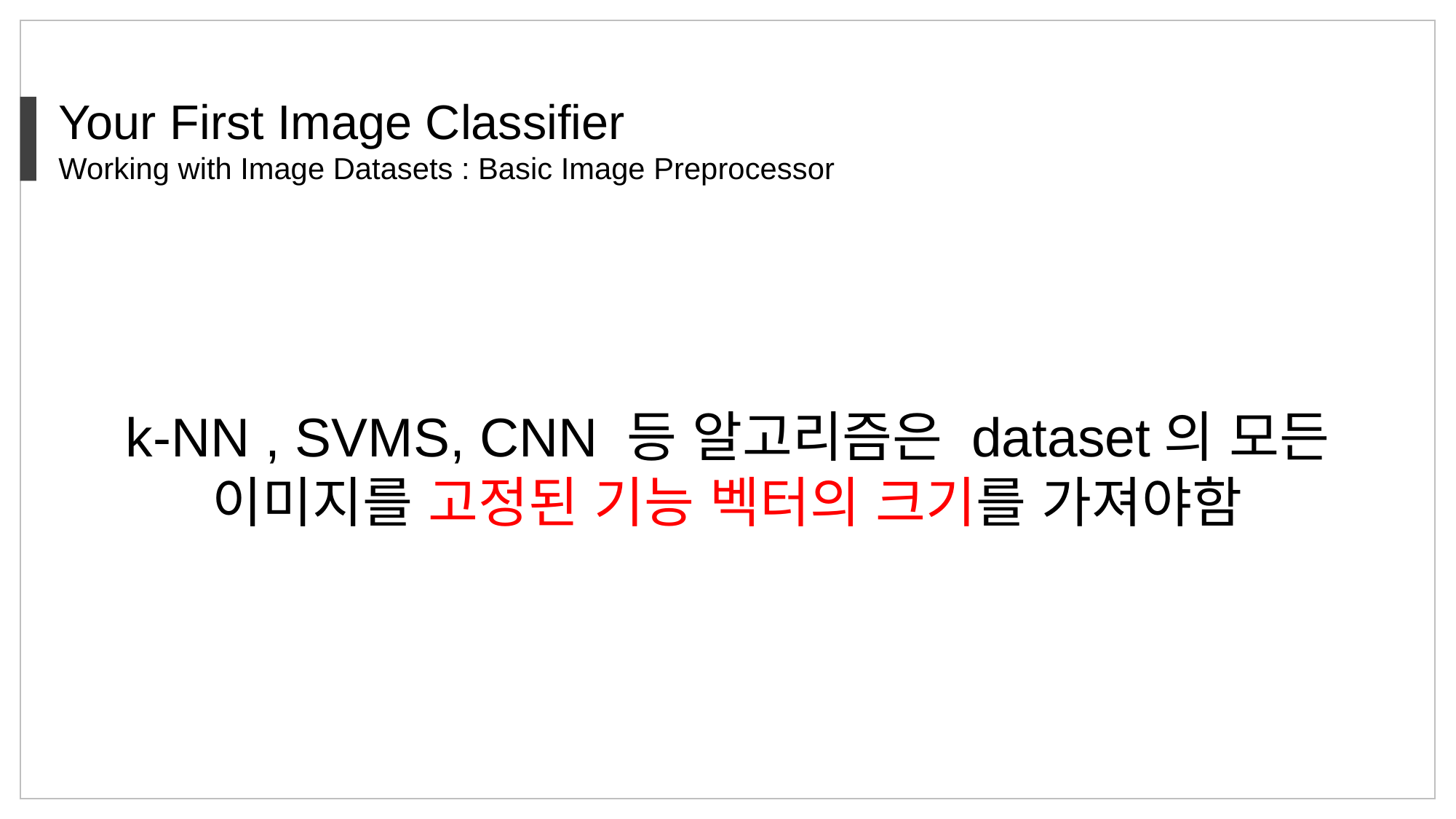

Your First Image Classifier
Working with Image Datasets : Basic Image Preprocessor

k-NN , SVMS, CNN 등 알고리즘은 dataset의 모든 이미지를 고정된 기능 벡터의 크기를 가져야함